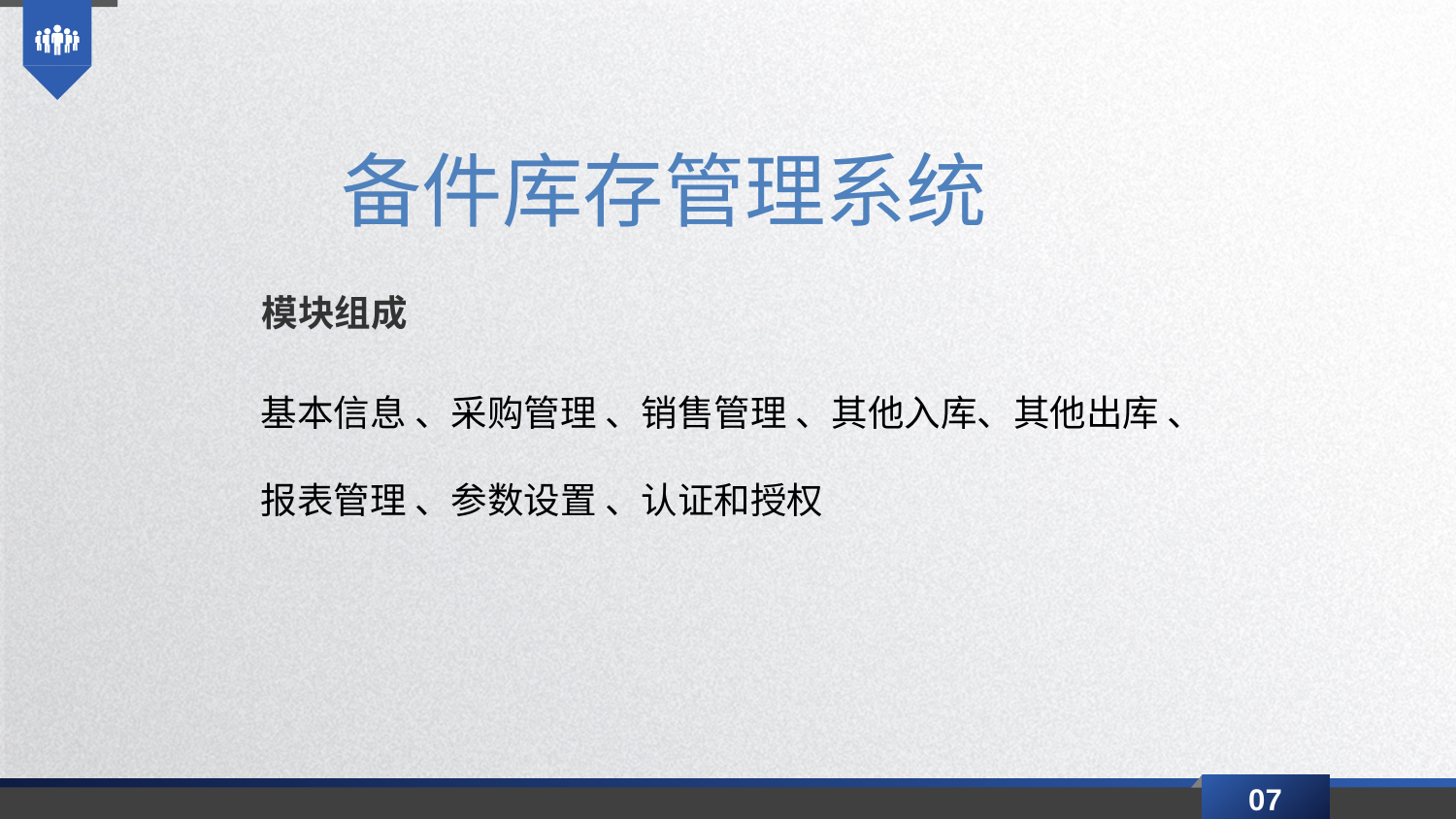

备件库存管理系统
模块组成
基本信息 、采购管理 、销售管理 、其他入库、其他出库 、

报表管理 、参数设置 、认证和授权

07